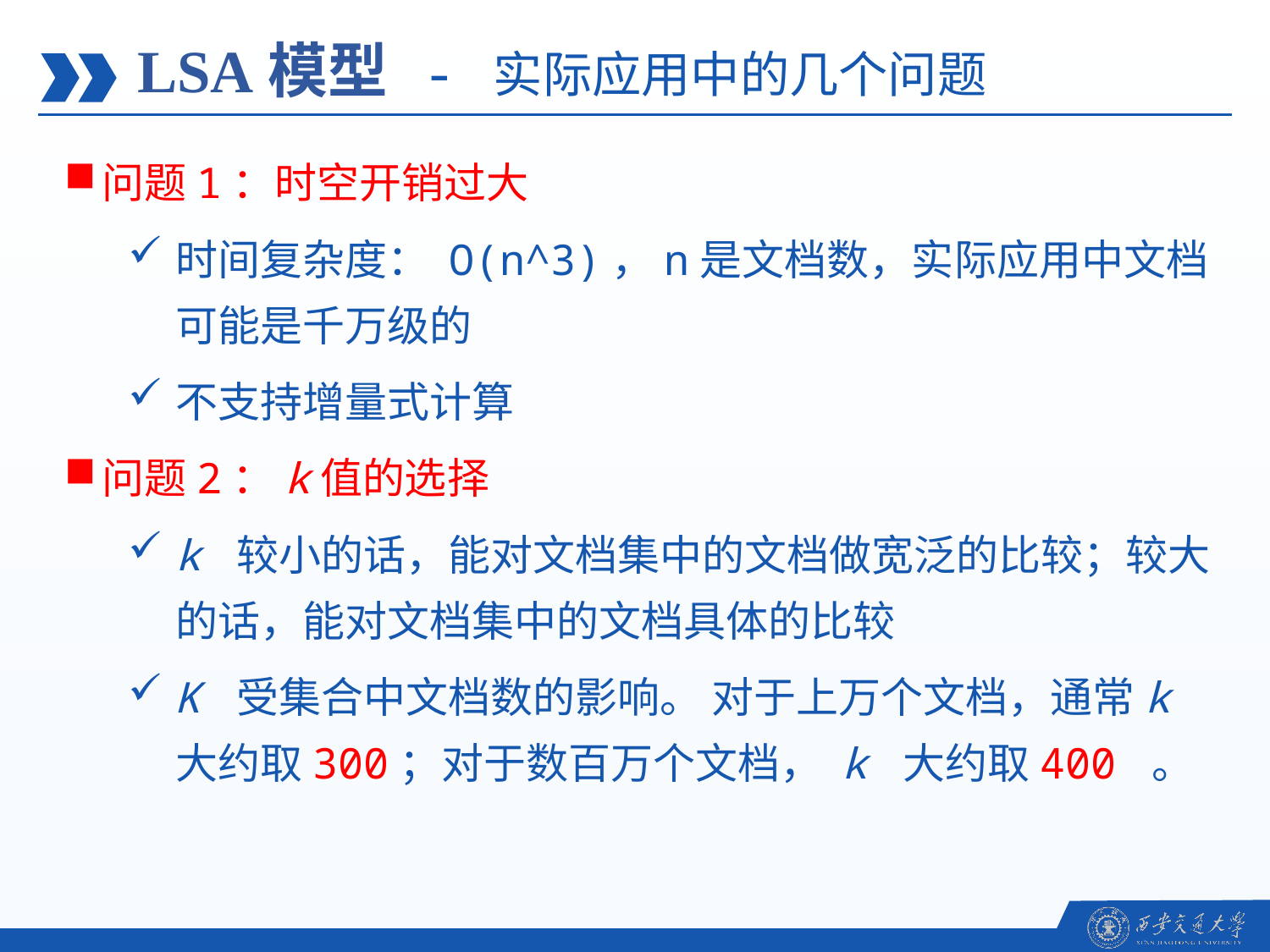

LSA模型  -  实际应用中的几个问题

问题1：时空开销过大
时间复杂度： O(n^3)，n是文档数，实际应用中文档可能是千万级的
不支持增量式计算
问题2：k值的选择
k 较小的话，能对文档集中的文档做宽泛的比较；较大的话，能对文档集中的文档具体的比较
K 受集合中文档数的影响。 对于上万个文档，通常k 大约取300；对于数百万个文档， k 大约取400 。